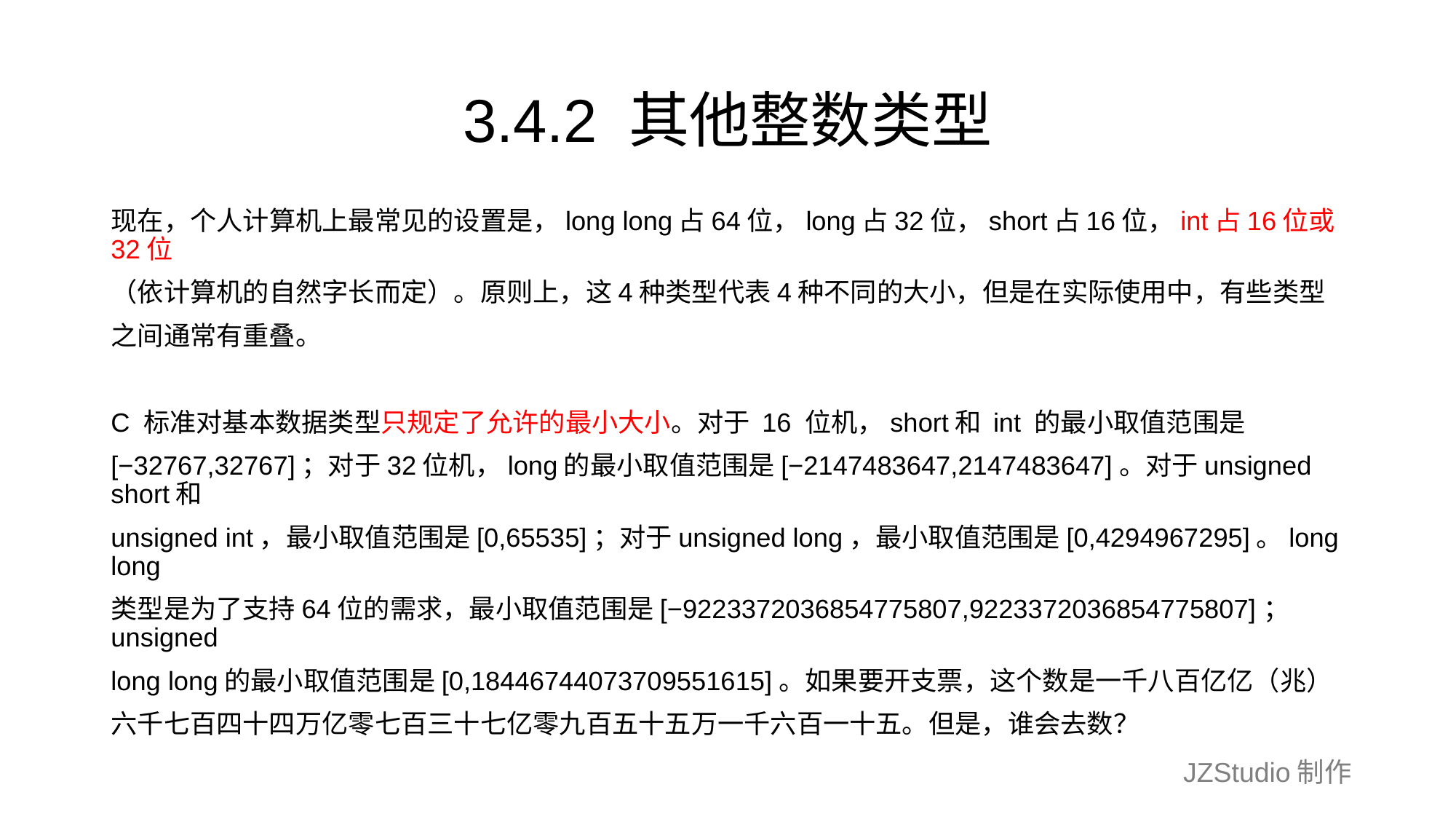

# 3.4.2 其他整数类型
现在，个人计算机上最常见的设置是，long long占64位，long占32位，short占16位，int占16位或32位
（依计算机的自然字长而定）。原则上，这4种类型代表4种不同的大小，但是在实际使用中，有些类型
之间通常有重叠。

C 标准对基本数据类型只规定了允许的最小大小。对于 16 位机，short和 int 的最小取值范围是
[−32767,32767]；对于32位机，long的最小取值范围是[−2147483647,2147483647]。对于unsigned short和
unsigned int，最小取值范围是[0,65535]；对于unsigned long，最小取值范围是[0,4294967295]。long long
类型是为了支持64位的需求，最小取值范围是[−9223372036854775807,9223372036854775807]；unsigned
long long的最小取值范围是[0,18446744073709551615]。如果要开支票，这个数是一千八百亿亿（兆）
六千七百四十四万亿零七百三十七亿零九百五十五万一千六百一十五。但是，谁会去数？